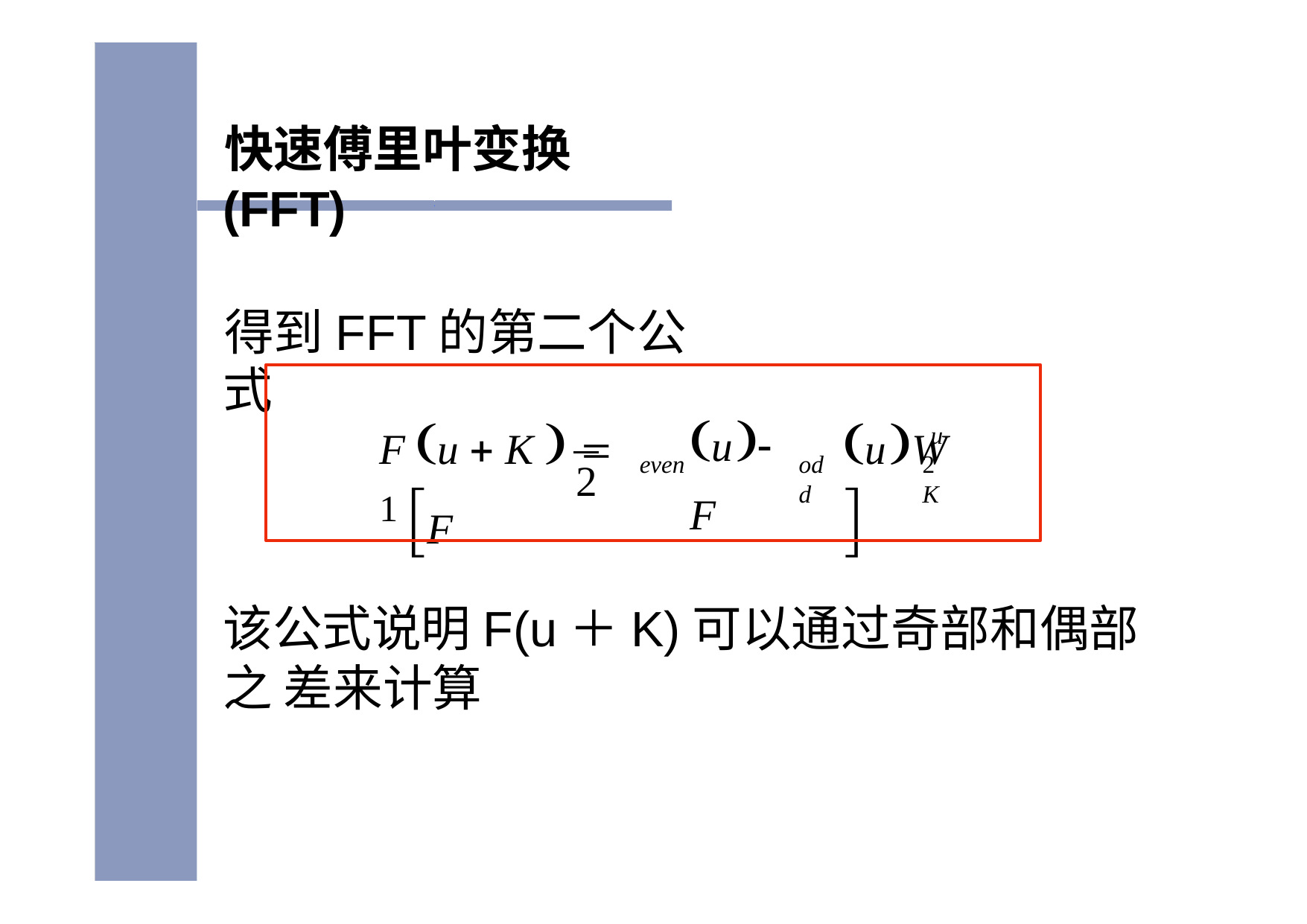

快速傅里叶变换(FFT)

得到FFT的第二个公式

F (u + K ) = 1 [F
(u)W	]
(u)− F
u
even
odd
2 K

2
该公式说明F(u＋K)可以通过奇部和偶部之 差来计算